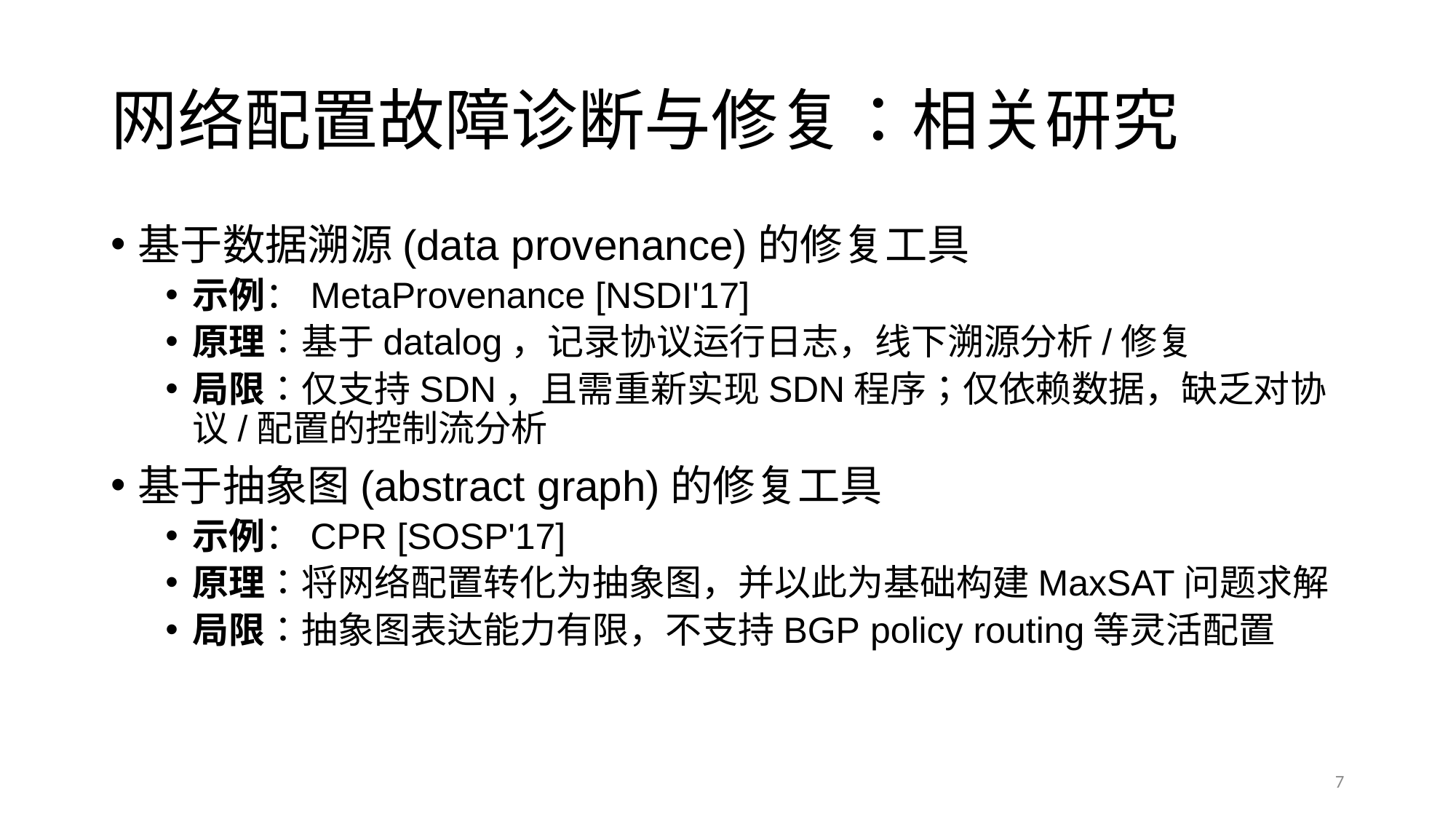

# 网络配置故障诊断与修复：相关研究
基于数据溯源(data provenance)的修复工具
示例：MetaProvenance [NSDI'17]
原理：基于datalog，记录协议运行日志，线下溯源分析/修复
局限：仅支持SDN，且需重新实现SDN程序；仅依赖数据，缺乏对协议/配置的控制流分析
基于抽象图(abstract graph)的修复工具
示例：CPR [SOSP'17]
原理：将网络配置转化为抽象图，并以此为基础构建MaxSAT问题求解
局限：抽象图表达能力有限，不支持BGP policy routing等灵活配置

7